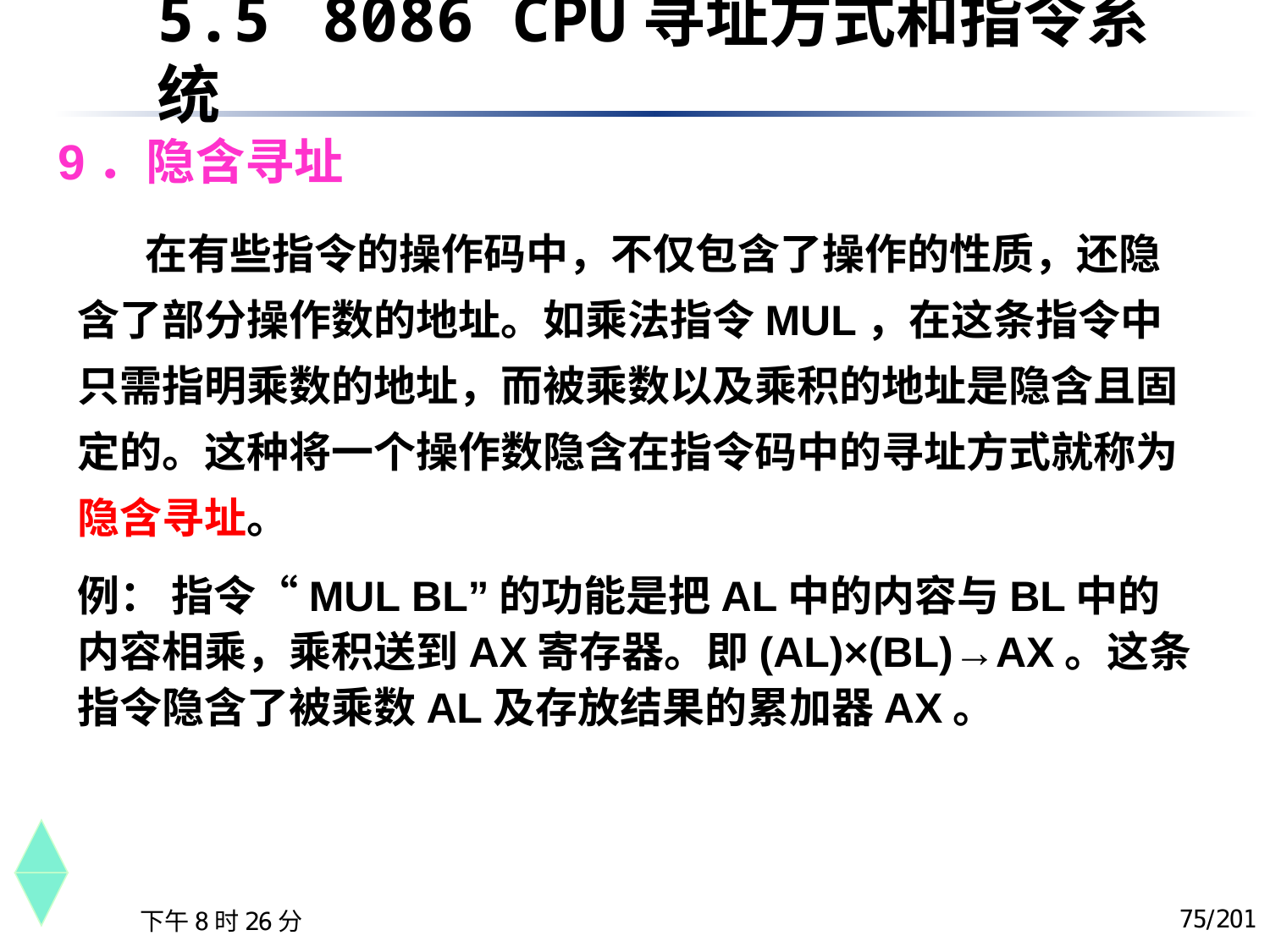

5.5	 8086 CPU寻址方式和指令系统
# 9．隐含寻址
      在有些指令的操作码中，不仅包含了操作的性质，还隐含了部分操作数的地址。如乘法指令MUL，在这条指令中只需指明乘数的地址，而被乘数以及乘积的地址是隐含且固定的。这种将一个操作数隐含在指令码中的寻址方式就称为隐含寻址。
例： 指令“MUL BL”的功能是把AL中的内容与BL中的内容相乘，乘积送到AX寄存器。即(AL)×(BL)→AX。这条指令隐含了被乘数AL及存放结果的累加器AX。
75/201
下午8时26分